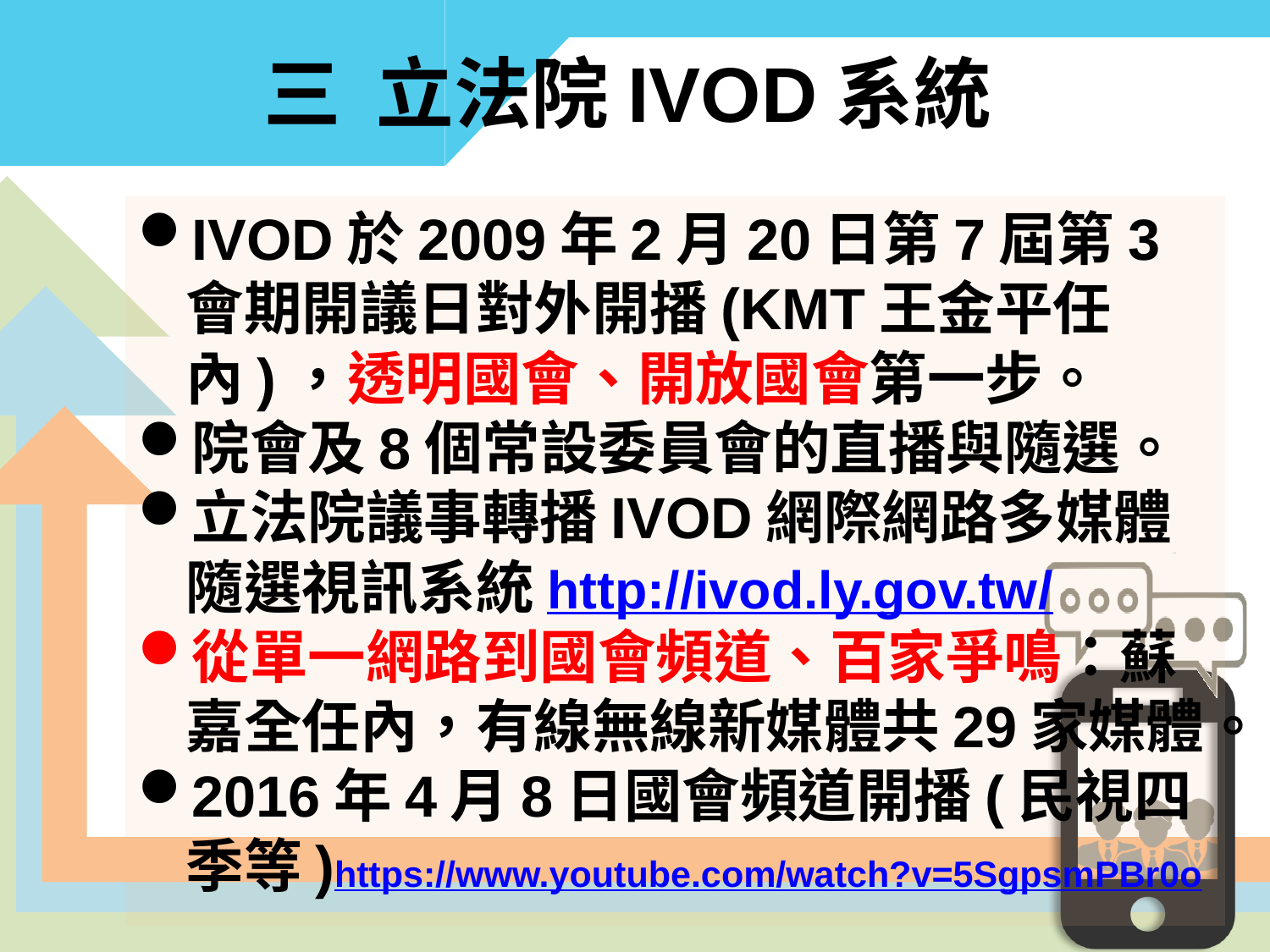

# 三  立法院IVOD系統
IVOD於2009年2月20日第7屆第3會期開議日對外開播(KMT王金平任內)，透明國會、開放國會第一步。
院會及8個常設委員會的直播與隨選。
立法院議事轉播IVOD網際網路多媒體隨選視訊系統http://ivod.ly.gov.tw/
從單一網路到國會頻道、百家爭鳴：蘇嘉全任內，有線無線新媒體共29家媒體。
2016年4月8日國會頻道開播(民視四季等)https://www.youtube.com/watch?v=5SgpsmPBr0o